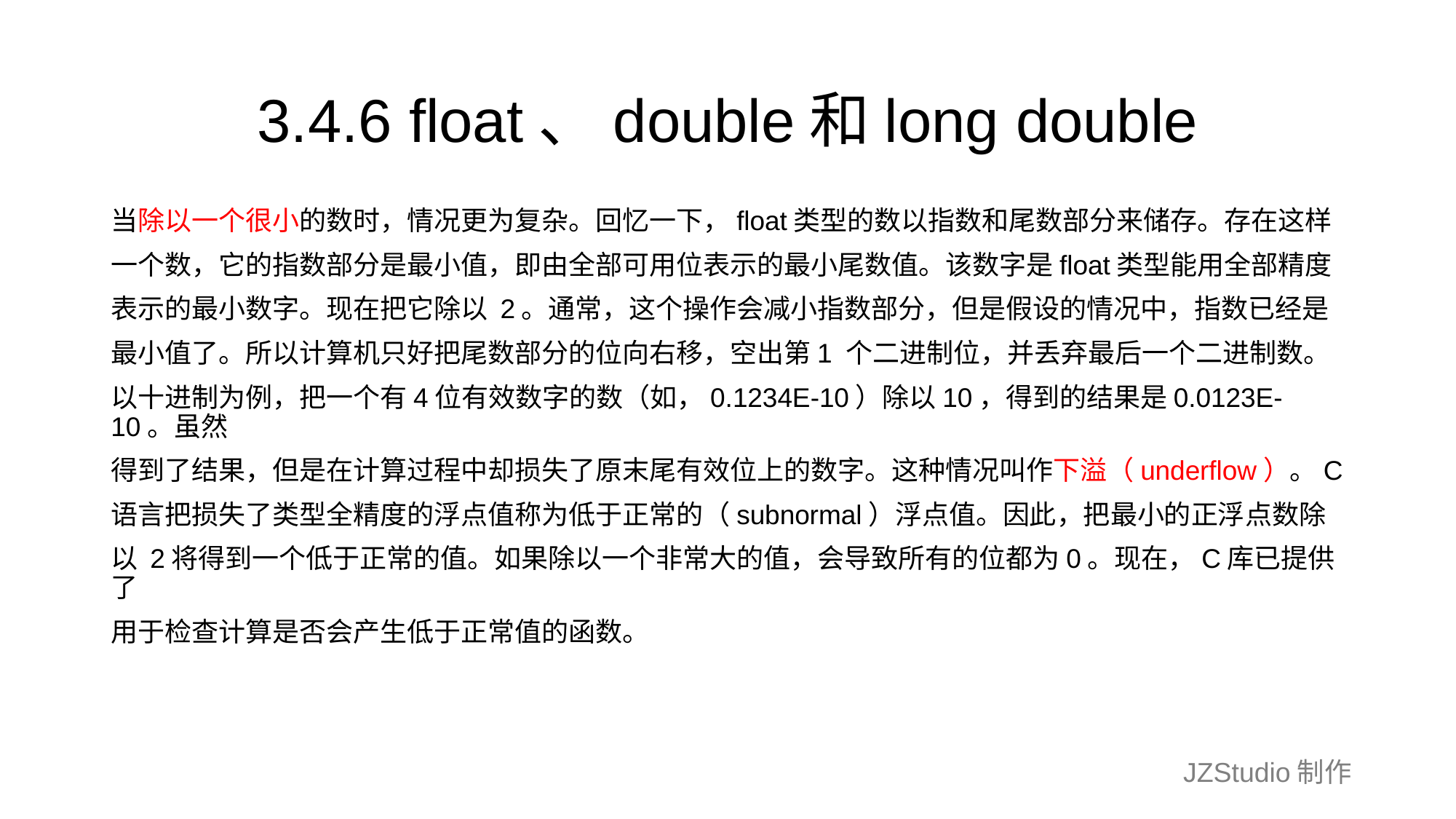

# 3.4.6 float、double和long double
当除以一个很小的数时，情况更为复杂。回忆一下，float类型的数以指数和尾数部分来储存。存在这样
一个数，它的指数部分是最小值，即由全部可用位表示的最小尾数值。该数字是float类型能用全部精度
表示的最小数字。现在把它除以 2。通常，这个操作会减小指数部分，但是假设的情况中，指数已经是
最小值了。所以计算机只好把尾数部分的位向右移，空出第1 个二进制位，并丢弃最后一个二进制数。
以十进制为例，把一个有4位有效数字的数（如，0.1234E-10）除以10，得到的结果是0.0123E-10。虽然
得到了结果，但是在计算过程中却损失了原末尾有效位上的数字。这种情况叫作下溢（underflow）。C
语言把损失了类型全精度的浮点值称为低于正常的（subnormal）浮点值。因此，把最小的正浮点数除
以 2将得到一个低于正常的值。如果除以一个非常大的值，会导致所有的位都为0。现在，C库已提供了
用于检查计算是否会产生低于正常值的函数。